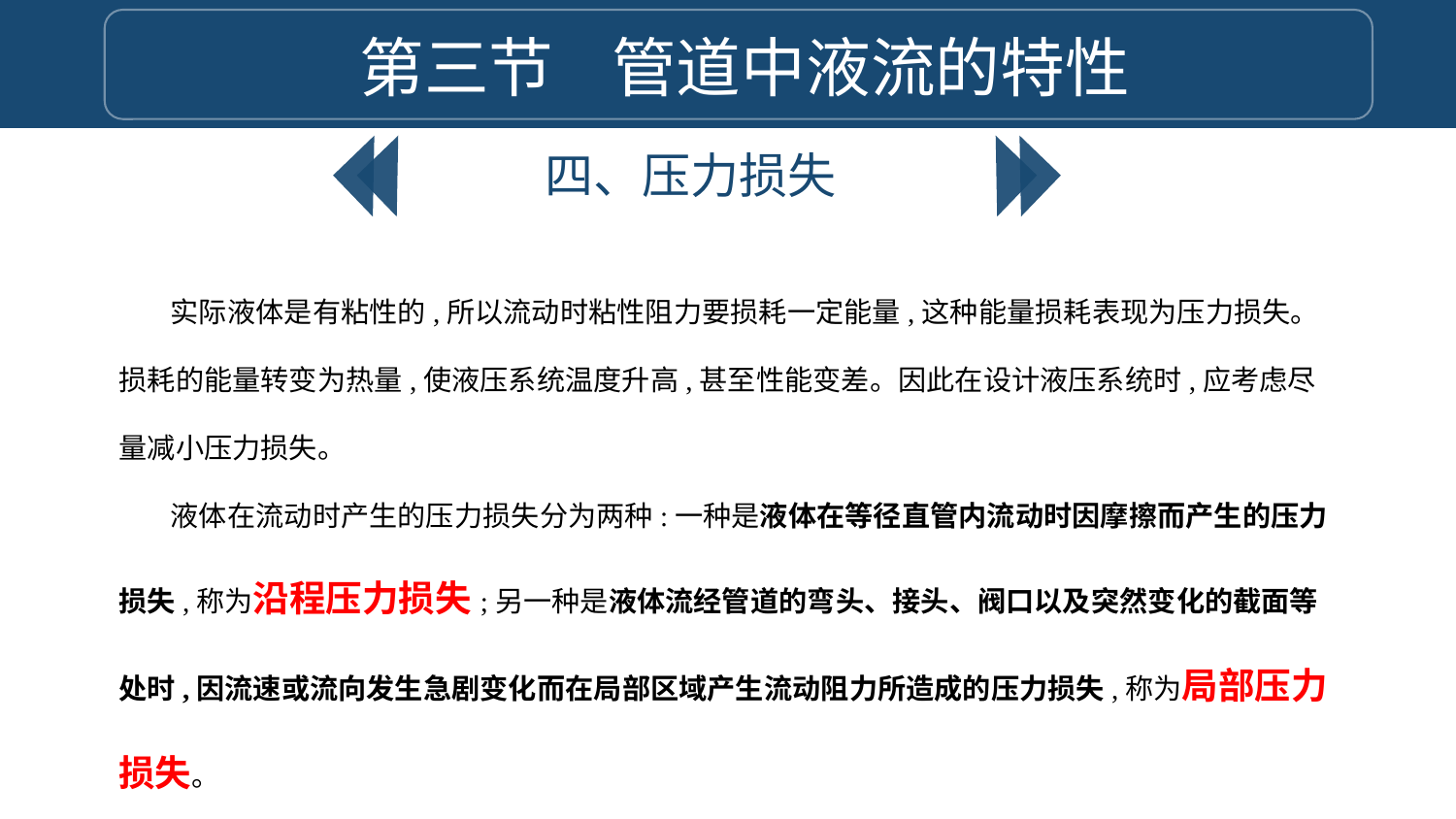

第三节    管道中液流的特性
四、压力损失

  实际液体是有粘性的,所以流动时粘性阻力要损耗一定能量,这种能量损耗表现为压力损失。损耗的能量转变为热量,使液压系统温度升高,甚至性能变差。因此在设计液压系统时,应考虑尽量减小压力损失。
  液体在流动时产生的压力损失分为两种:一种是液体在等径直管内流动时因摩擦而产生的压力损失,称为沿程压力损失;另一种是液体流经管道的弯头、接头、阀口以及突然变化的截面等处时,因流速或流向发生急剧变化而在局部区域产生流动阻力所造成的压力损失,称为局部压力损失。